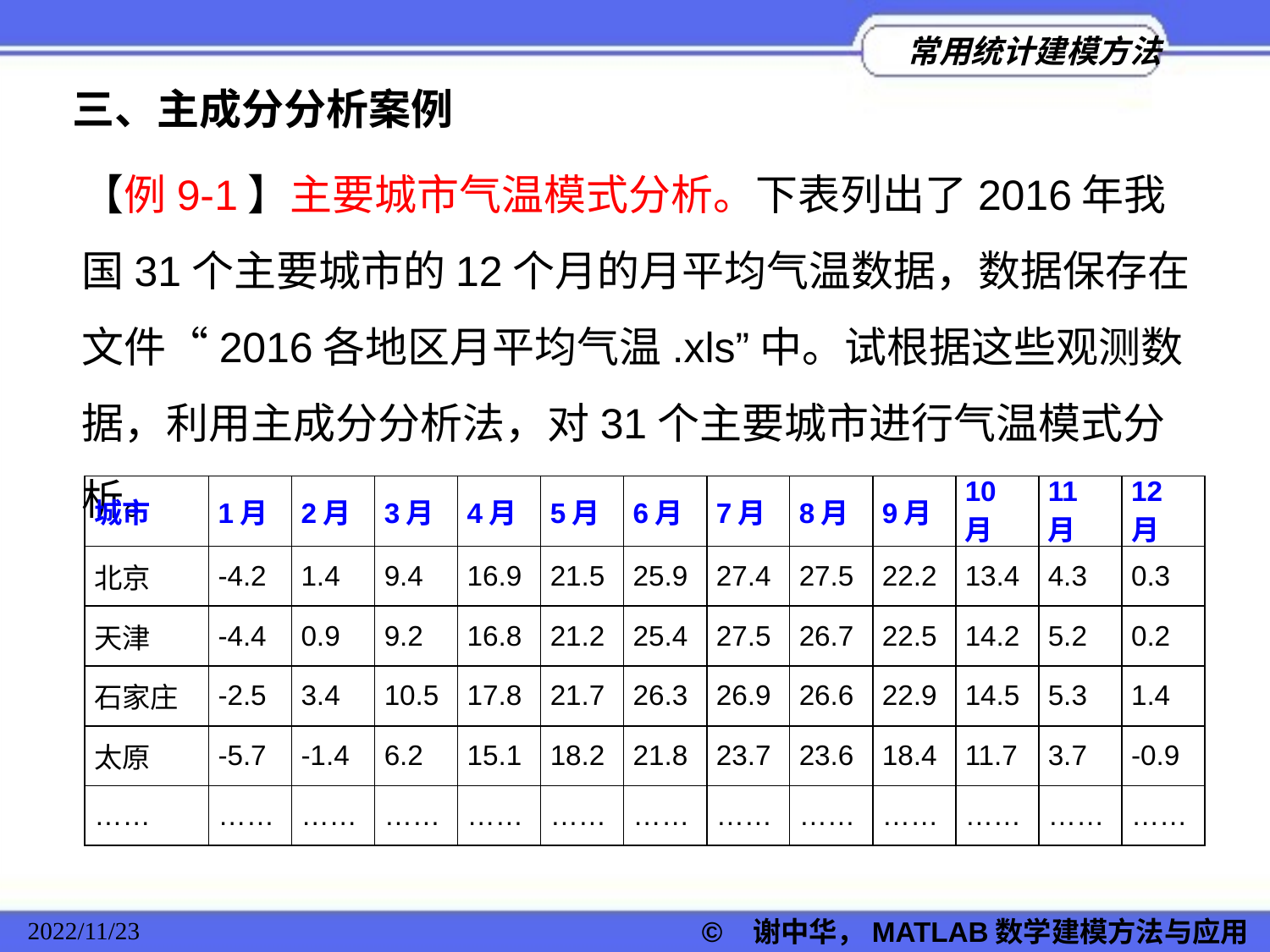

三、主成分分析案例
【例9-1】主要城市气温模式分析。下表列出了2016年我国31个主要城市的12个月的月平均气温数据，数据保存在文件“2016各地区月平均气温.xls”中。试根据这些观测数据，利用主成分分析法，对31个主要城市进行气温模式分析。
| 城市 | 1月 | 2月 | 3月 | 4月 | 5月 | 6月 | 7月 | 8月 | 9月 | 10月 | 11月 | 12月 |
| --- | --- | --- | --- | --- | --- | --- | --- | --- | --- | --- | --- | --- |
| 北京 | -4.2 | 1.4 | 9.4 | 16.9 | 21.5 | 25.9 | 27.4 | 27.5 | 22.2 | 13.4 | 4.3 | 0.3 |
| 天津 | -4.4 | 0.9 | 9.2 | 16.8 | 21.2 | 25.4 | 27.5 | 26.7 | 22.5 | 14.2 | 5.2 | 0.2 |
| 石家庄 | -2.5 | 3.4 | 10.5 | 17.8 | 21.7 | 26.3 | 26.9 | 26.6 | 22.9 | 14.5 | 5.3 | 1.4 |
| 太原 | -5.7 | -1.4 | 6.2 | 15.1 | 18.2 | 21.8 | 23.7 | 23.6 | 18.4 | 11.7 | 3.7 | -0.9 |
| …… | …… | …… | …… | …… | …… | …… | …… | …… | …… | …… | …… | …… |
©   谢中华，MATLAB数学建模方法与应用
2022/11/23